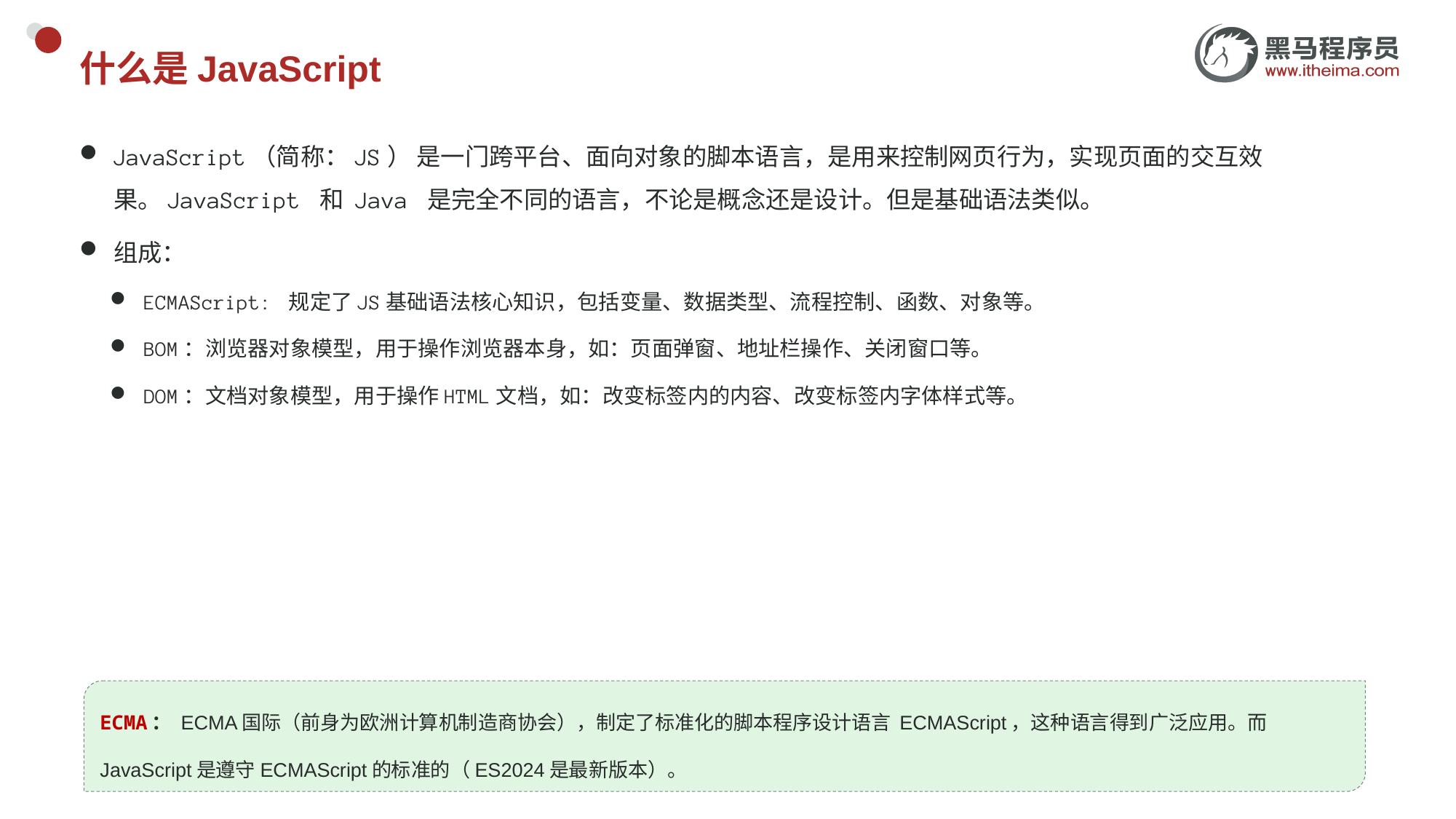

# 什么是JavaScript
JavaScript（简称：JS） 是一门跨平台、面向对象的脚本语言，是用来控制网页行为，实现页面的交互效果。JavaScript 和 Java 是完全不同的语言，不论是概念还是设计。但是基础语法类似。
组成：
ECMAScript: 规定了JS基础语法核心知识，包括变量、数据类型、流程控制、函数、对象等。
BOM：浏览器对象模型，用于操作浏览器本身，如：页面弹窗、地址栏操作、关闭窗口等。
DOM：文档对象模型，用于操作HTML文档，如：改变标签内的内容、改变标签内字体样式等。
ECMA： ECMA国际（前身为欧洲计算机制造商协会），制定了标准化的脚本程序设计语言 ECMAScript，这种语言得到广泛应用。而JavaScript是遵守ECMAScript的标准的（ES2024是最新版本）。